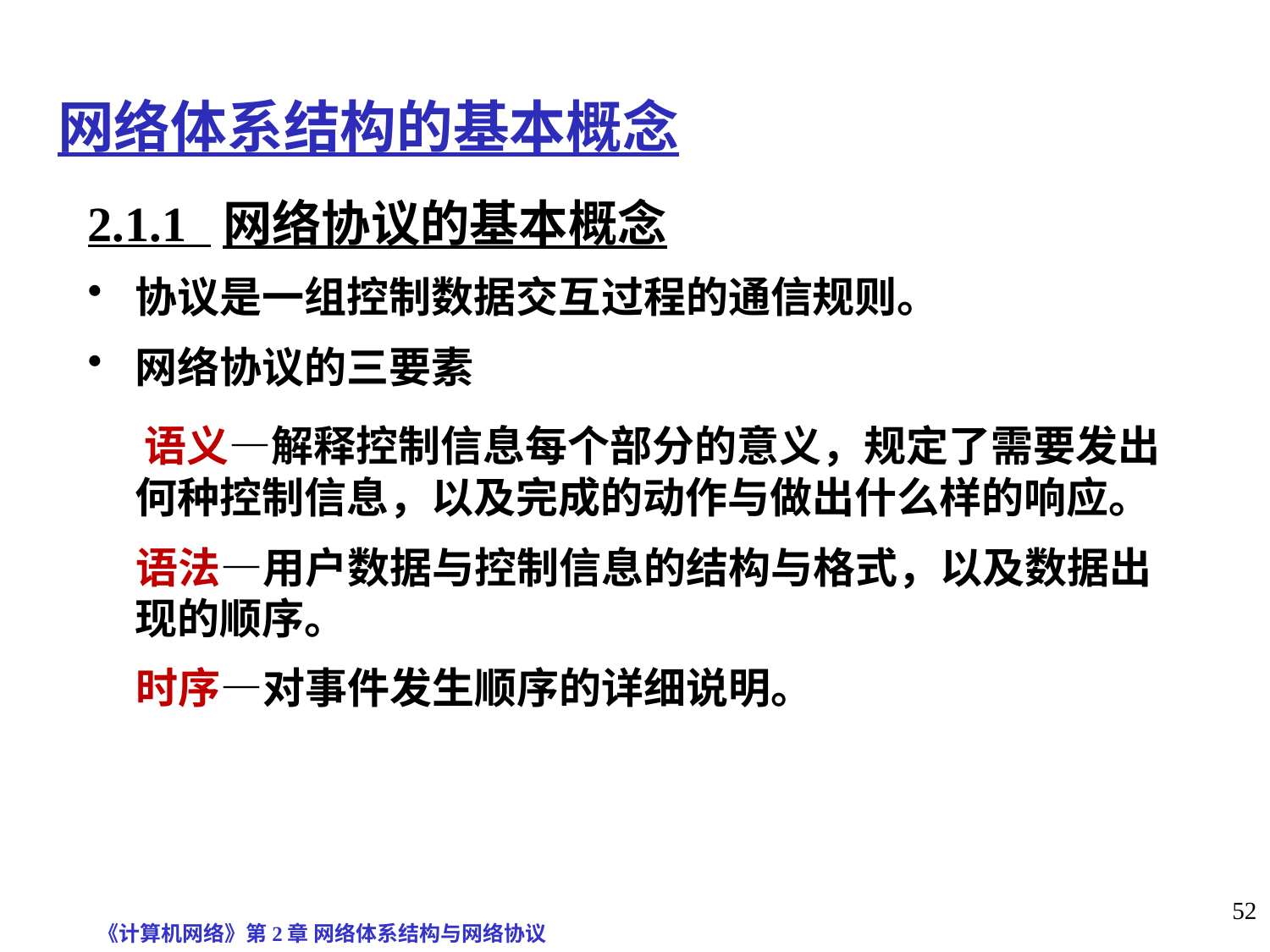

# 网络体系结构的基本概念
2.1.1  网络协议的基本概念
协议是一组控制数据交互过程的通信规则。
网络协议的三要素
    语义—解释控制信息每个部分的意义，规定了需要发出 何种控制信息，以及完成的动作与做出什么样的响应。
    语法—用户数据与控制信息的结构与格式，以及数据出现的顺序。
    时序—对事件发生顺序的详细说明。

《计算机网络》第2章 网络体系结构与网络协议
52